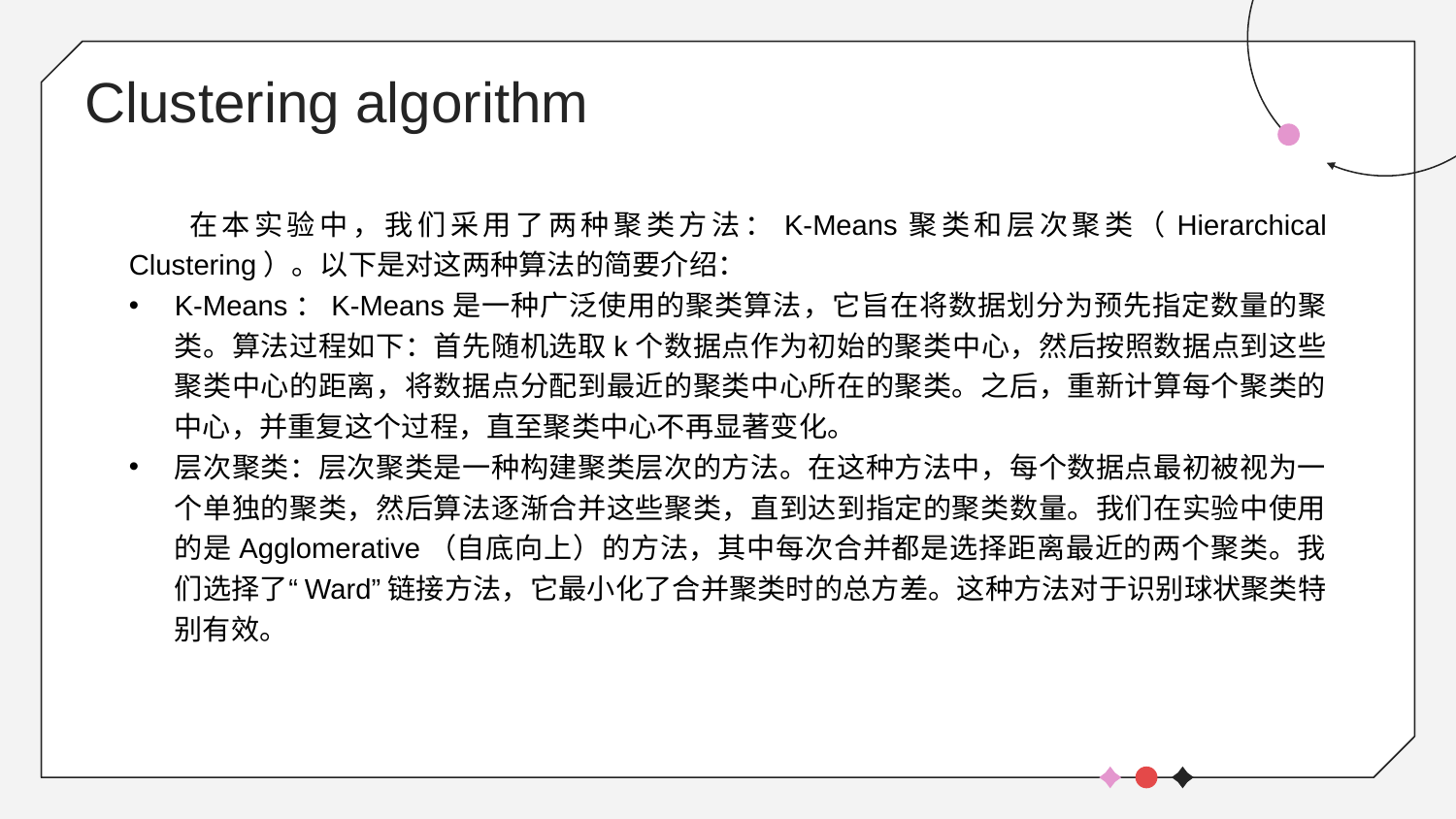

Clustering algorithm
    在本实验中，我们采用了两种聚类方法：K-Means聚类和层次聚类（Hierarchical Clustering）。以下是对这两种算法的简要介绍：
K-Means：K-Means是一种广泛使用的聚类算法，它旨在将数据划分为预先指定数量的聚类。算法过程如下：首先随机选取k个数据点作为初始的聚类中心，然后按照数据点到这些聚类中心的距离，将数据点分配到最近的聚类中心所在的聚类。之后，重新计算每个聚类的中心，并重复这个过程，直至聚类中心不再显著变化。
层次聚类：层次聚类是一种构建聚类层次的方法。在这种方法中，每个数据点最初被视为一个单独的聚类，然后算法逐渐合并这些聚类，直到达到指定的聚类数量。我们在实验中使用的是Agglomerative（自底向上）的方法，其中每次合并都是选择距离最近的两个聚类。我们选择了“Ward”链接方法，它最小化了合并聚类时的总方差。这种方法对于识别球状聚类特别有效。